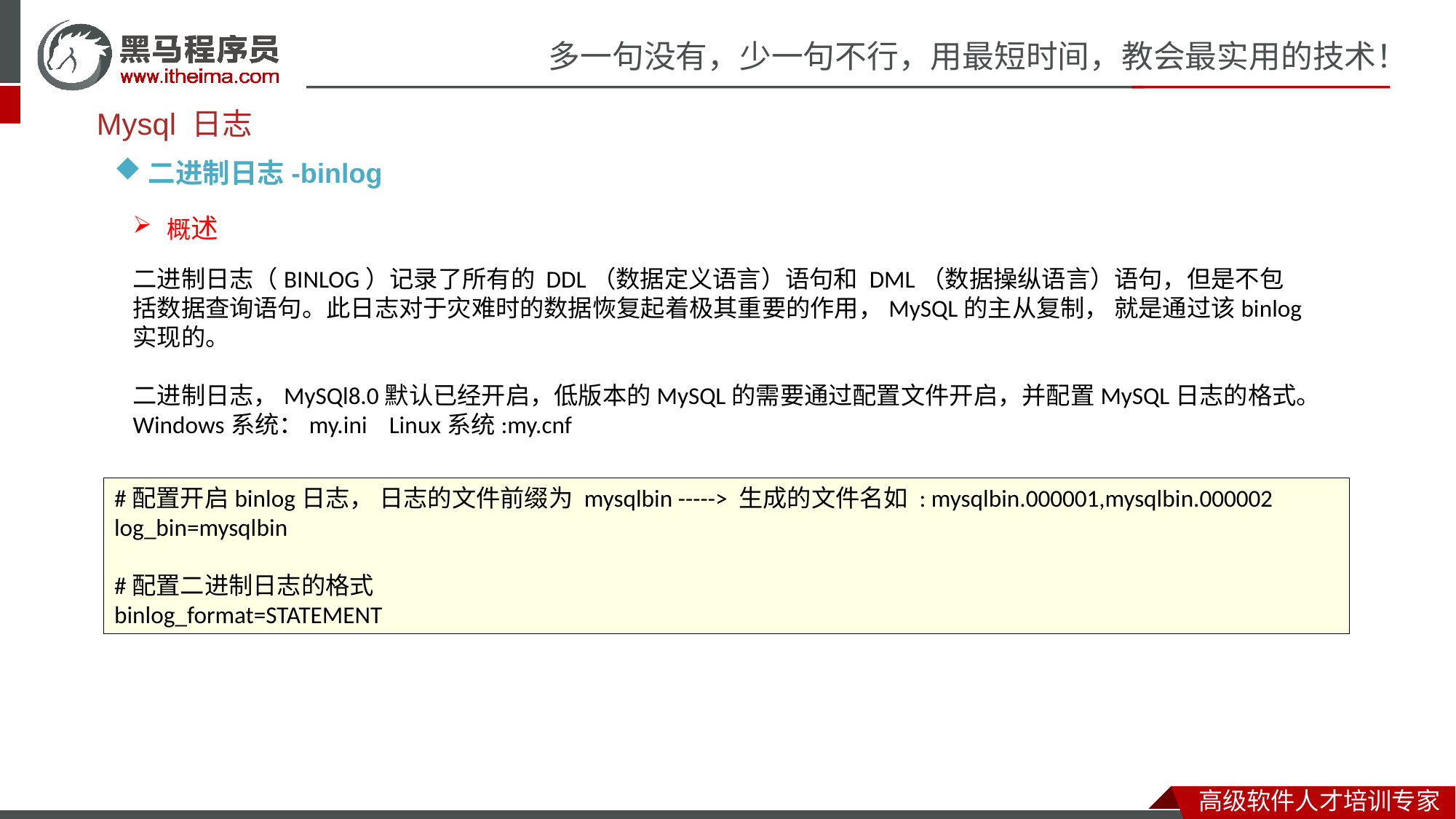

Mysql 日志
二进制日志-binlog
概述
二进制日志（BINLOG）记录了所有的 DDL（数据定义语言）语句和 DML（数据操纵语言）语句，但是不包括数据查询语句。此日志对于灾难时的数据恢复起着极其重要的作用，MySQL的主从复制， 就是通过该binlog实现的。

二进制日志，MySQl8.0默认已经开启，低版本的MySQL的需要通过配置文件开启，并配置MySQL日志的格式。
Windows系统：my.ini    Linux系统:my.cnf
#配置开启binlog日志， 日志的文件前缀为 mysqlbin -----> 生成的文件名如 : mysqlbin.000001,mysqlbin.000002
log_bin=mysqlbin

#配置二进制日志的格式
binlog_format=STATEMENT